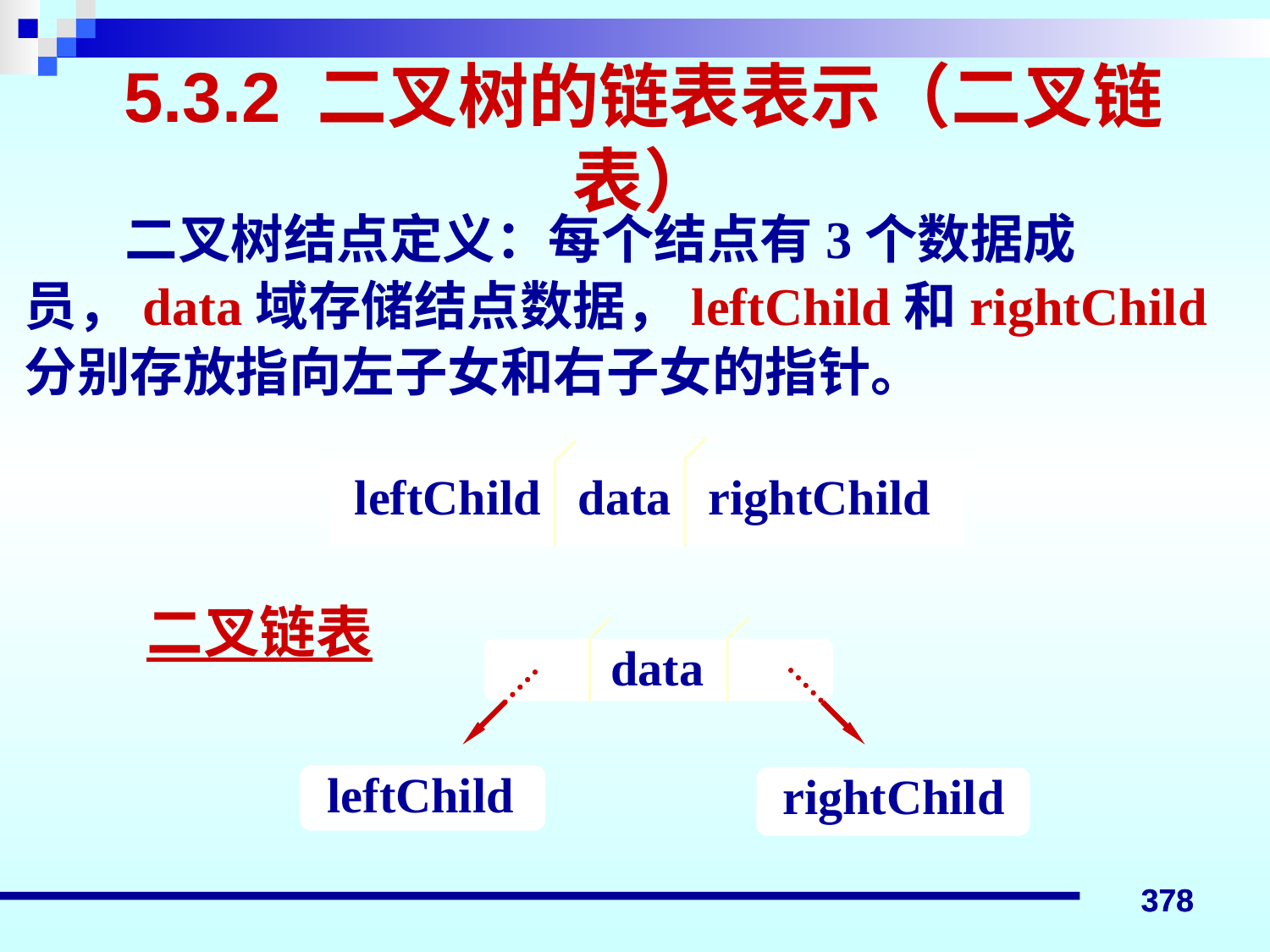

# 5.3.2 二叉树的链表表示（二叉链表）
二叉树结点定义：每个结点有3个数据成员，data域存储结点数据，leftChild和rightChild分别存放指向左子女和右子女的指针。

leftChild   data   rightChild

data

leftChild
rightChild

二叉链表
378
378